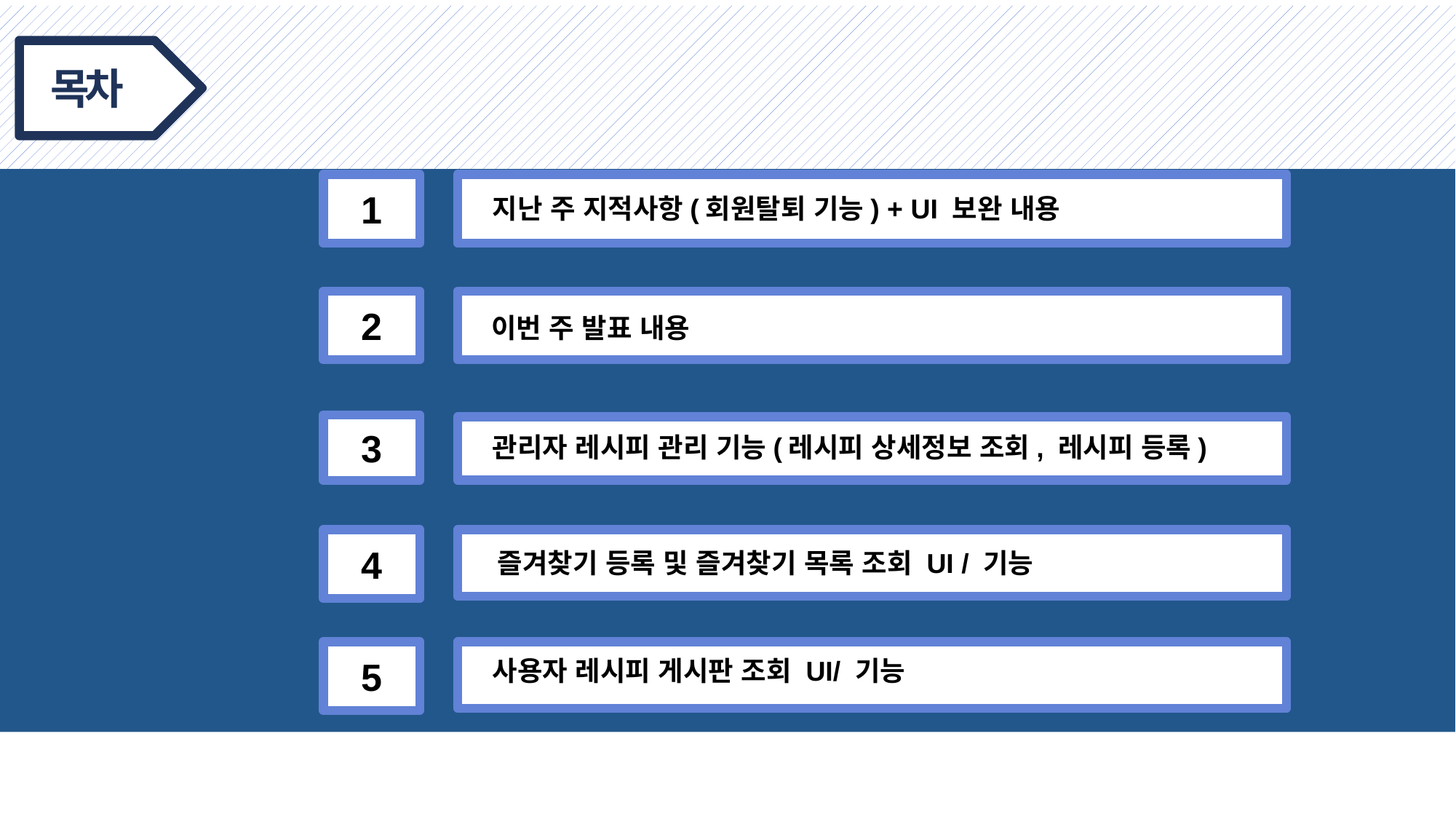

(
목차

1

지난 주 지적사항(회원탈퇴 기능) + UI 보완 내용
2

이번 주 발표 내용
3

관리자 레시피 관리 기능(레시피 상세정보 조회, 레시피 등록)

4

즐겨찾기 등록 및 즐겨찾기 목록 조회 UI / 기능
5

사용자 레시피 게시판 조회 UI/ 기능